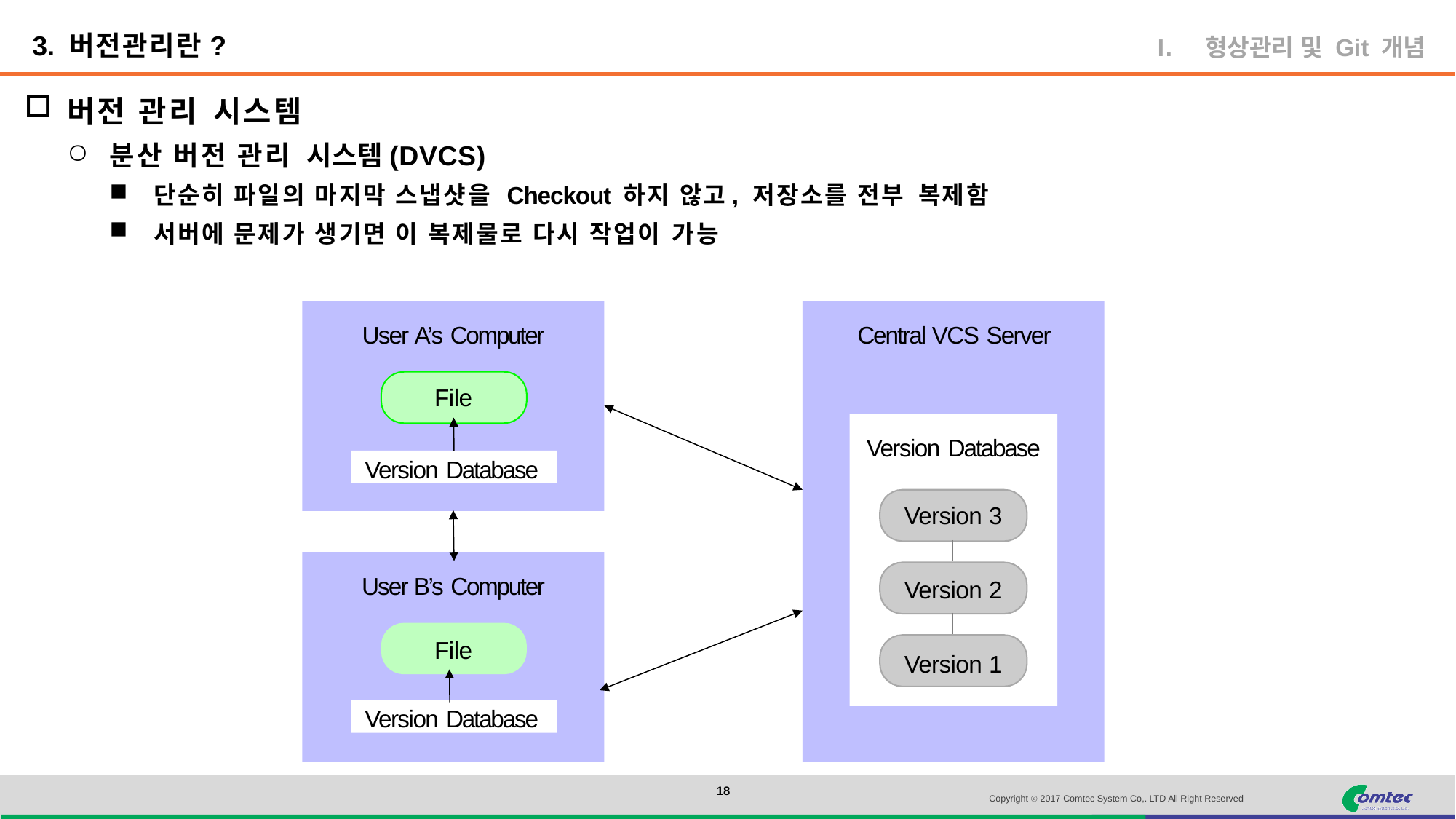

3. 버전관리란?
형상관리 및 Git 개념
버전 관리 시스템
분산 버전 관리 시스템(DVCS)
단순히 파일의 마지막 스냅샷을 Checkout 하지 않고, 저장소를 전부 복제함
서버에 문제가 생기면 이 복제물로 다시 작업이 가능

Central VCS Server
User A’s Computer

File

Version Database

Version 3

Version 2

Version 1
Version Database

User B’s Computer

File

Version Database